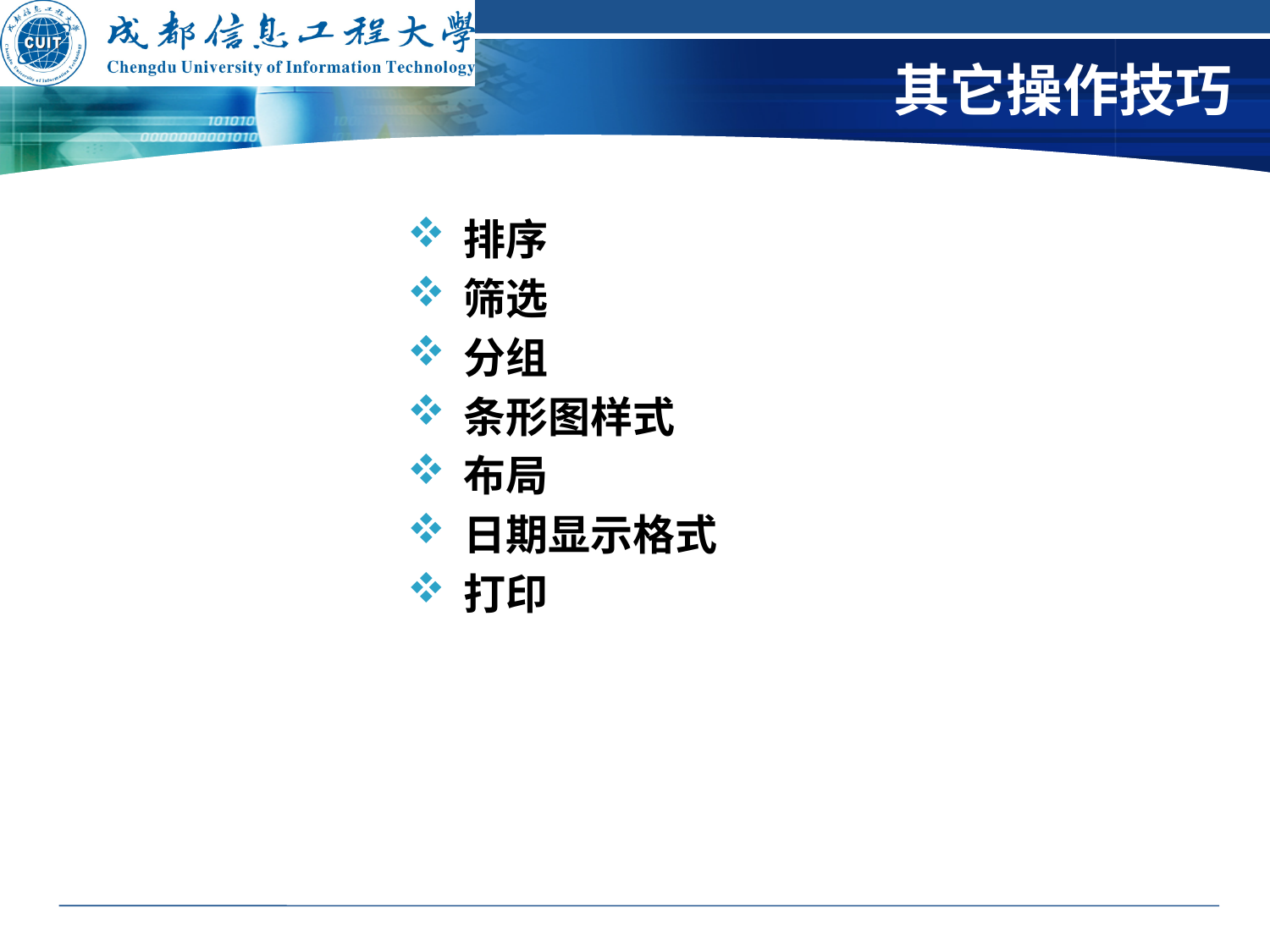

# 其它操作技巧
排序
筛选
分组
条形图样式
布局
日期显示格式
打印